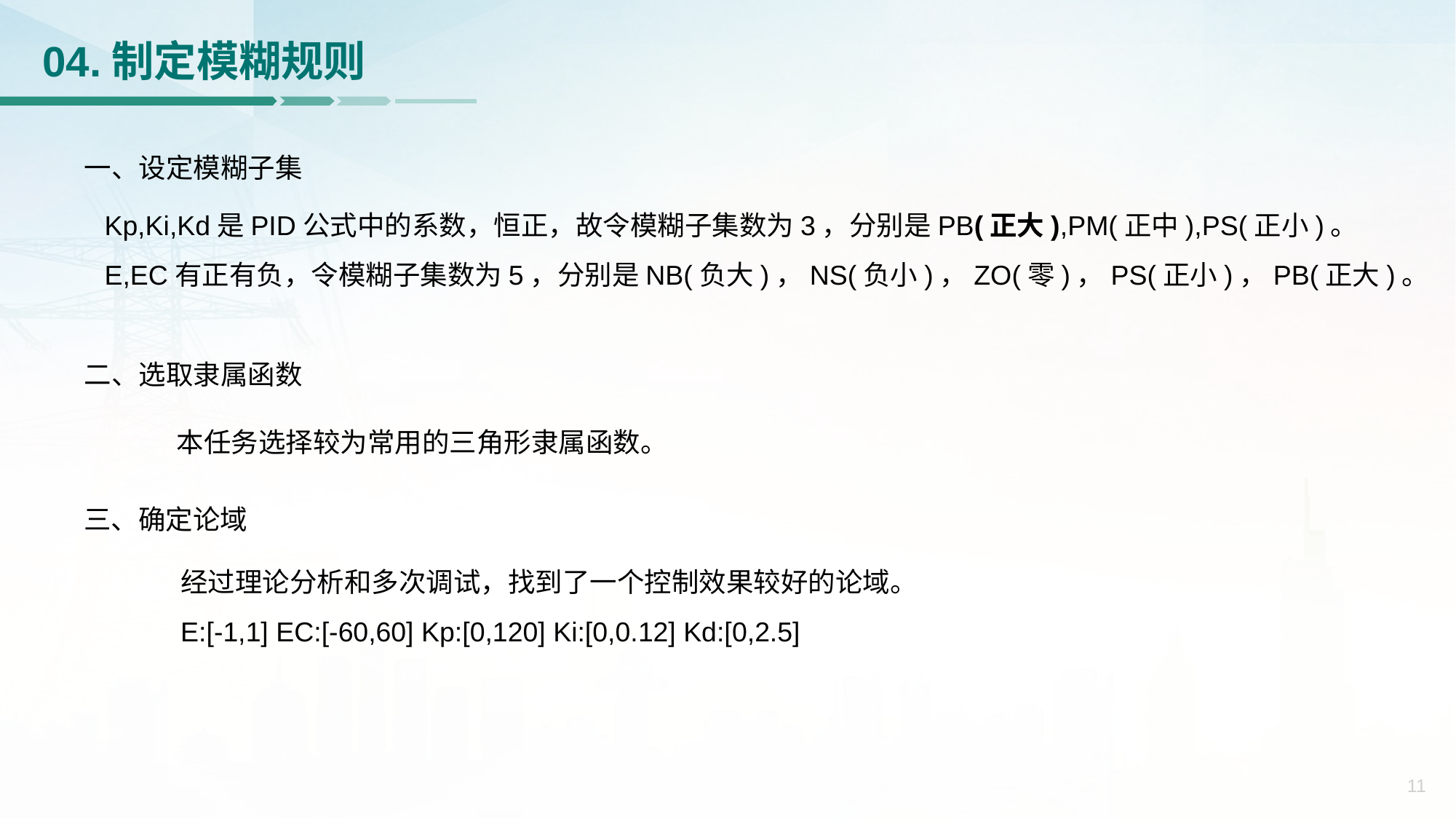

04.制定模糊规则

一、设定模糊子集
Kp,Ki,Kd是PID公式中的系数，恒正，故令模糊子集数为3，分别是PB(正大),PM(正中),PS(正小)。
E,EC有正有负，令模糊子集数为5，分别是NB(负大)，NS(负小)，ZO(零)，PS(正小)，PB(正大)。
二、选取隶属函数
本任务选择较为常用的三角形隶属函数。
三、确定论域
经过理论分析和多次调试，找到了一个控制效果较好的论域。
E:[-1,1] EC:[-60,60] Kp:[0,120] Ki:[0,0.12] Kd:[0,2.5]
11